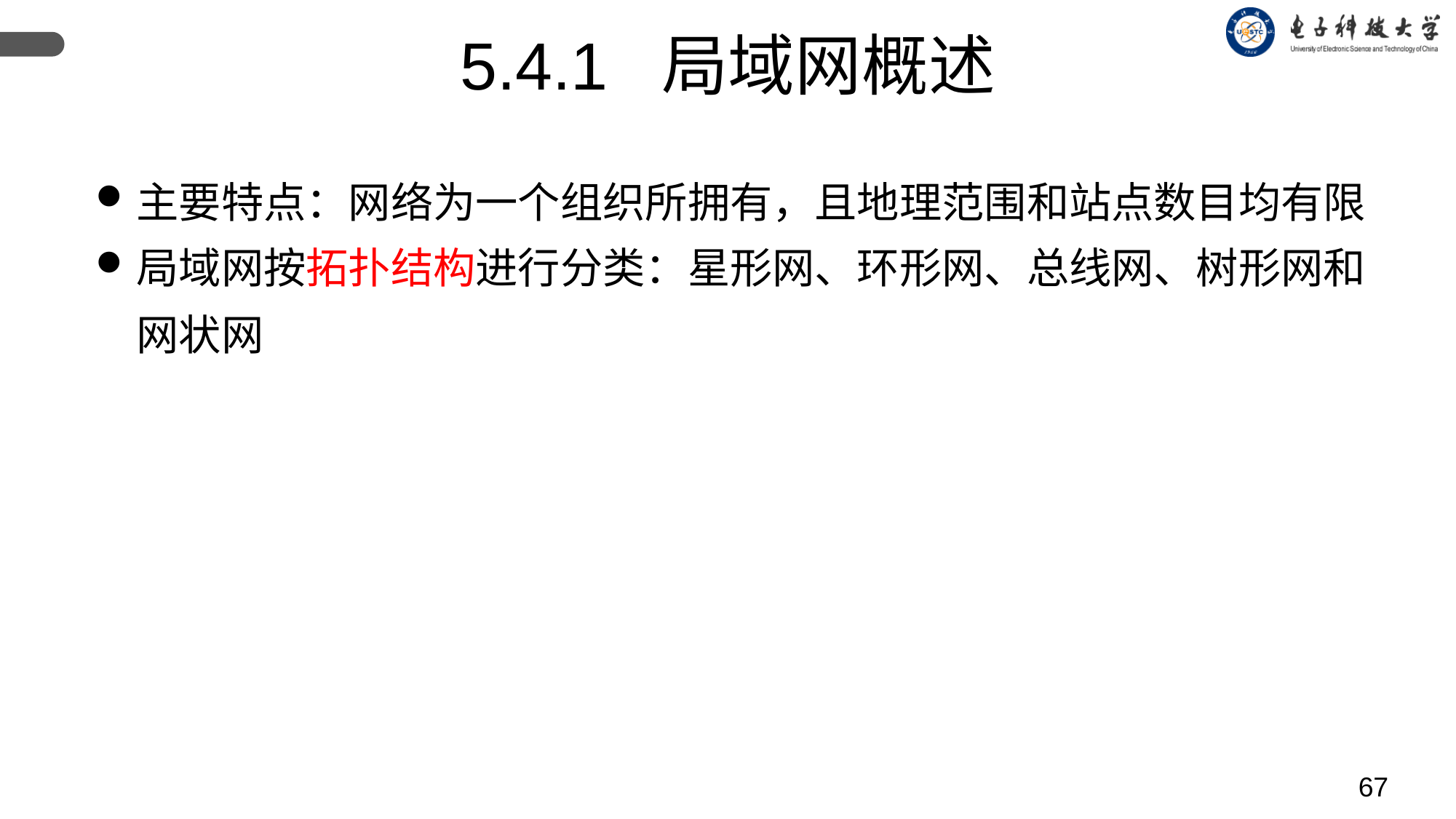

5.4.1  局域网概述
主要特点：网络为一个组织所拥有，且地理范围和站点数目均有限
局域网按拓扑结构进行分类：星形网、环形网、总线网、树形网和网状网
67